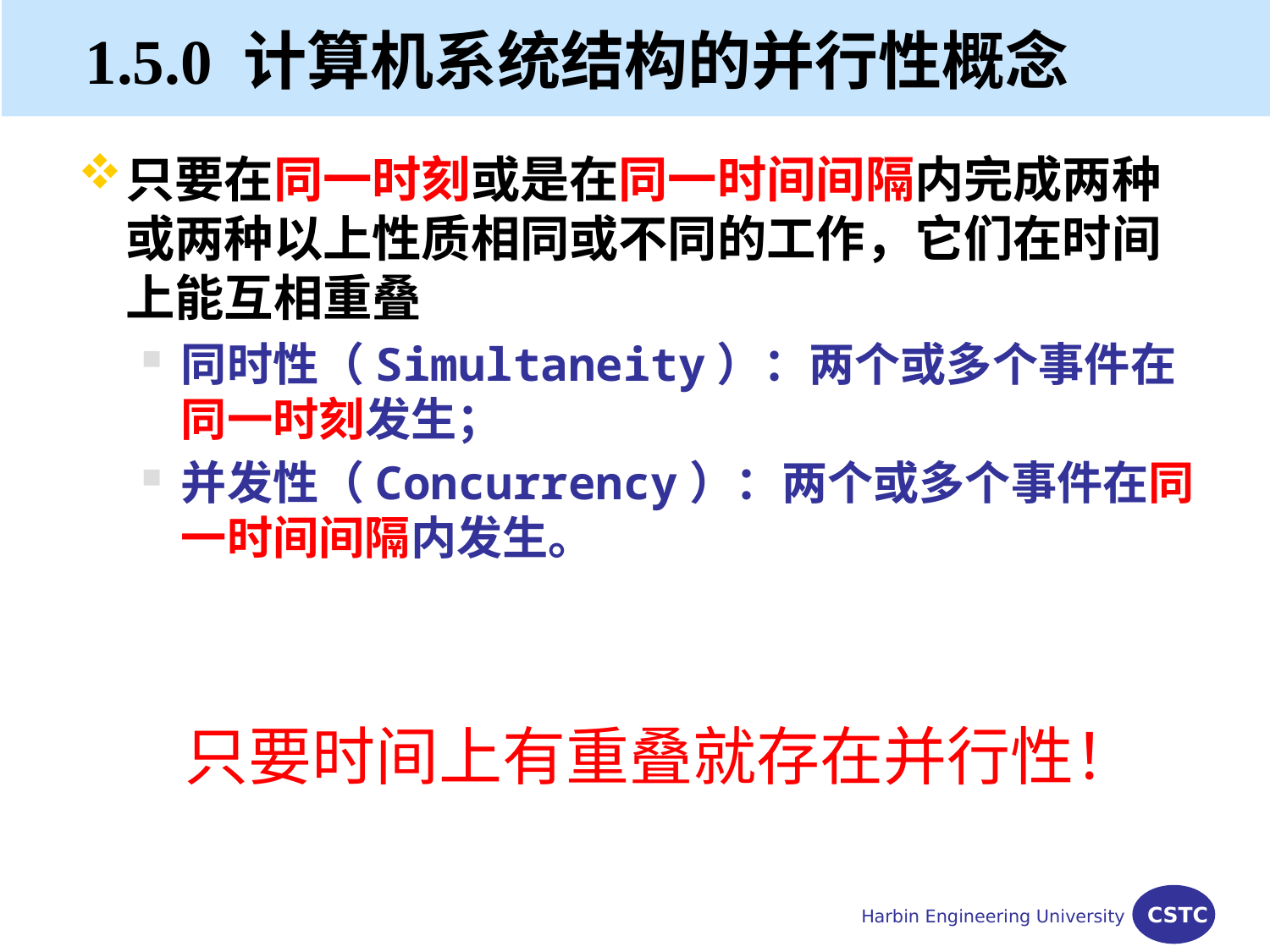

# 1.5.0 计算机系统结构的并行性概念
只要在同一时刻或是在同一时间间隔内完成两种或两种以上性质相同或不同的工作，它们在时间上能互相重叠
同时性（Simultaneity）：两个或多个事件在同一时刻发生；
并发性（Concurrency）：两个或多个事件在同一时间间隔内发生。

  只要时间上有重叠就存在并行性！
Harbin Engineering University